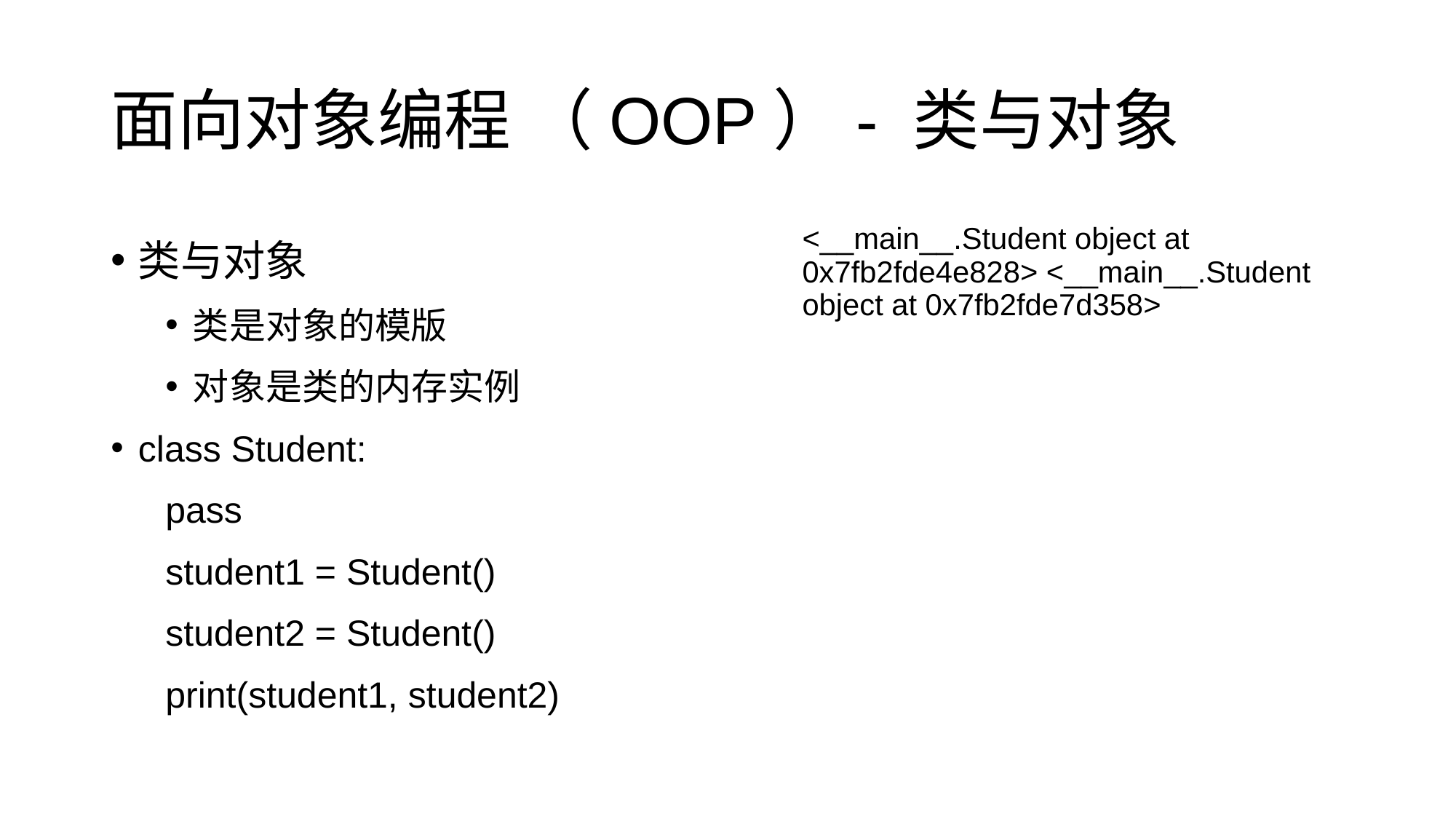

# 面向对象编程 （OOP）- 类与对象
类与对象
类是对象的模版
对象是类的内存实例
class Student:
pass
student1 = Student()
student2 = Student()
print(student1, student2)
<__main__.Student object at 0x7fb2fde4e828> <__main__.Student object at 0x7fb2fde7d358>